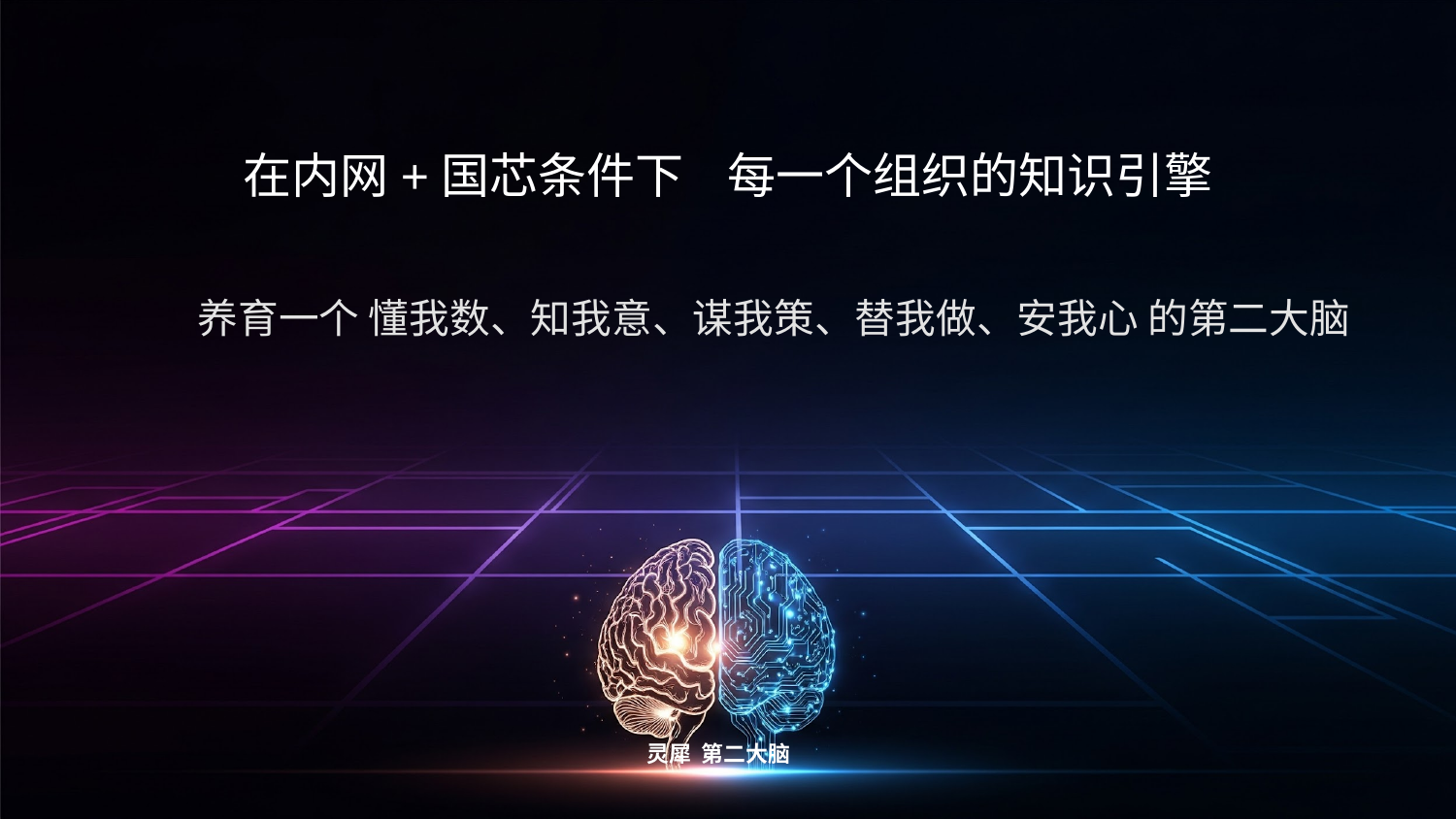

在内网+国芯条件下    每一个组织的知识引擎
养育一个 懂我数、知我意、谋我策、替我做、安我心 的第二大脑
灵犀  第二大脑